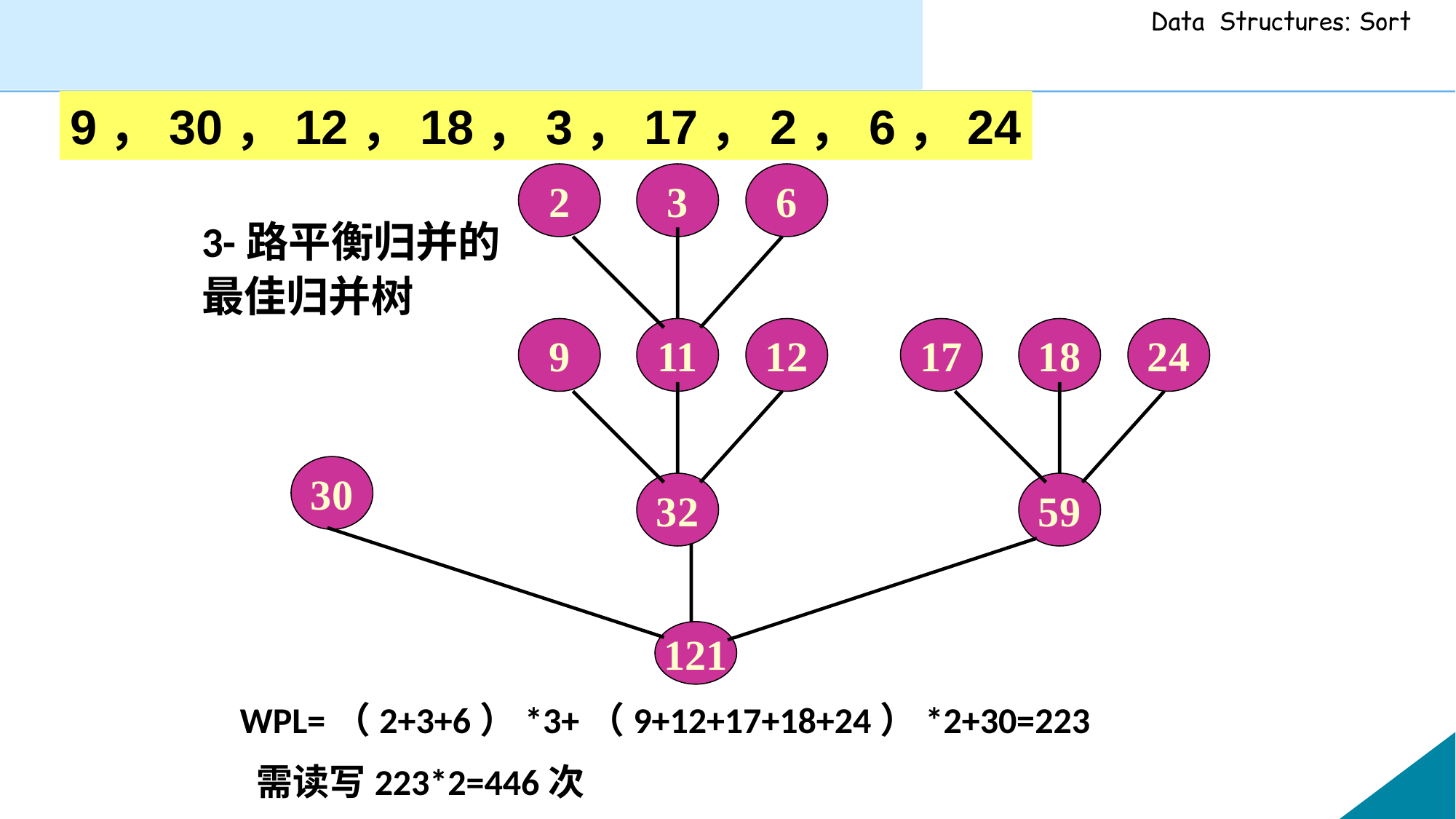

9，30，12，18，3，17，2，6，24
2
3
6
3-路平衡归并的
最佳归并树

11
9
12
17
18
24

32

59
30

121
WPL=（2+3+6）*3+（9+12+17+18+24）*2+30=223
 需读写223*2=446次